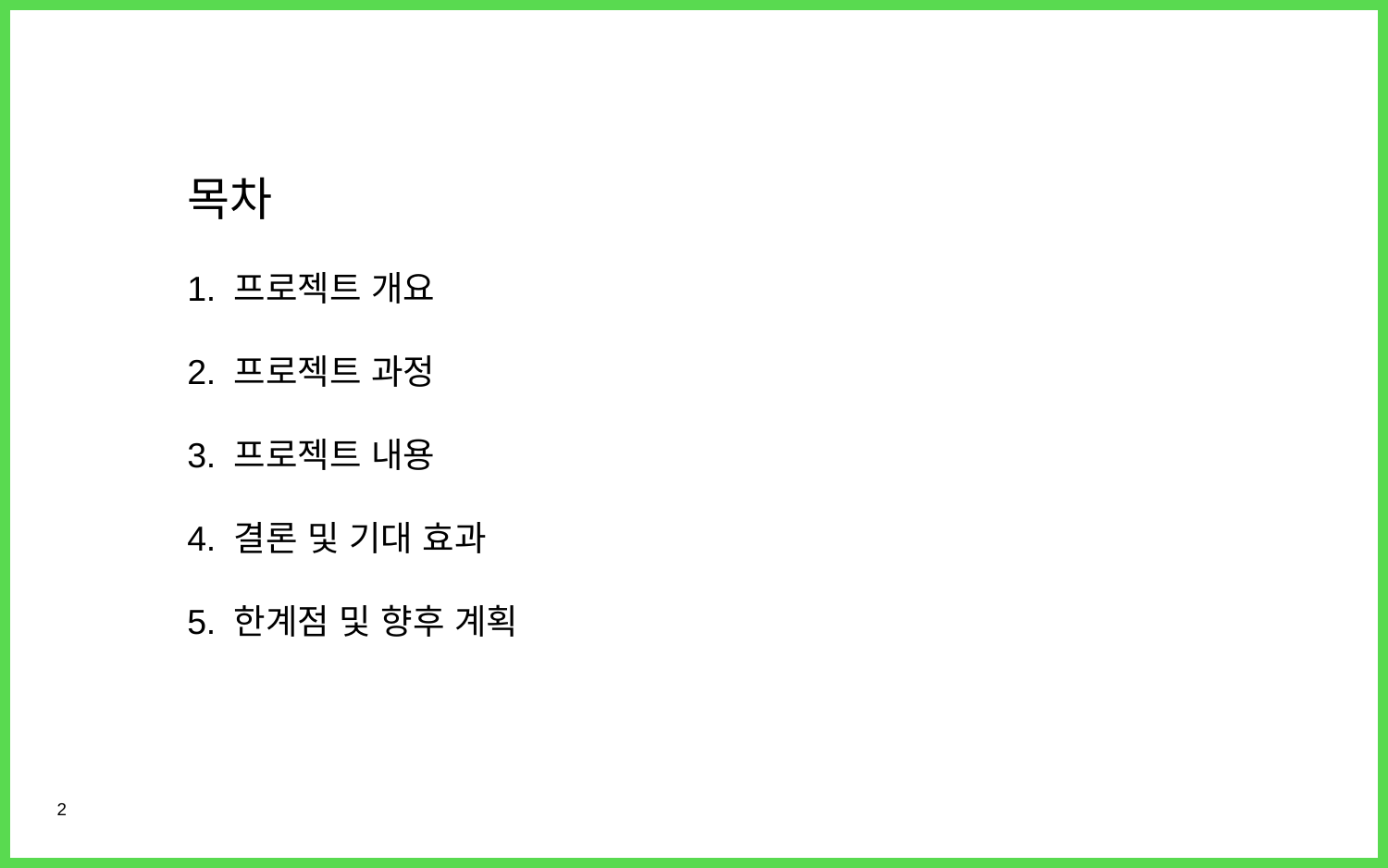

목차

1. 프로젝트 개요

2. 프로젝트 과정

3. 프로젝트 내용

4. 결론 및 기대 효과

5. 한계점 및 향후 계획
2